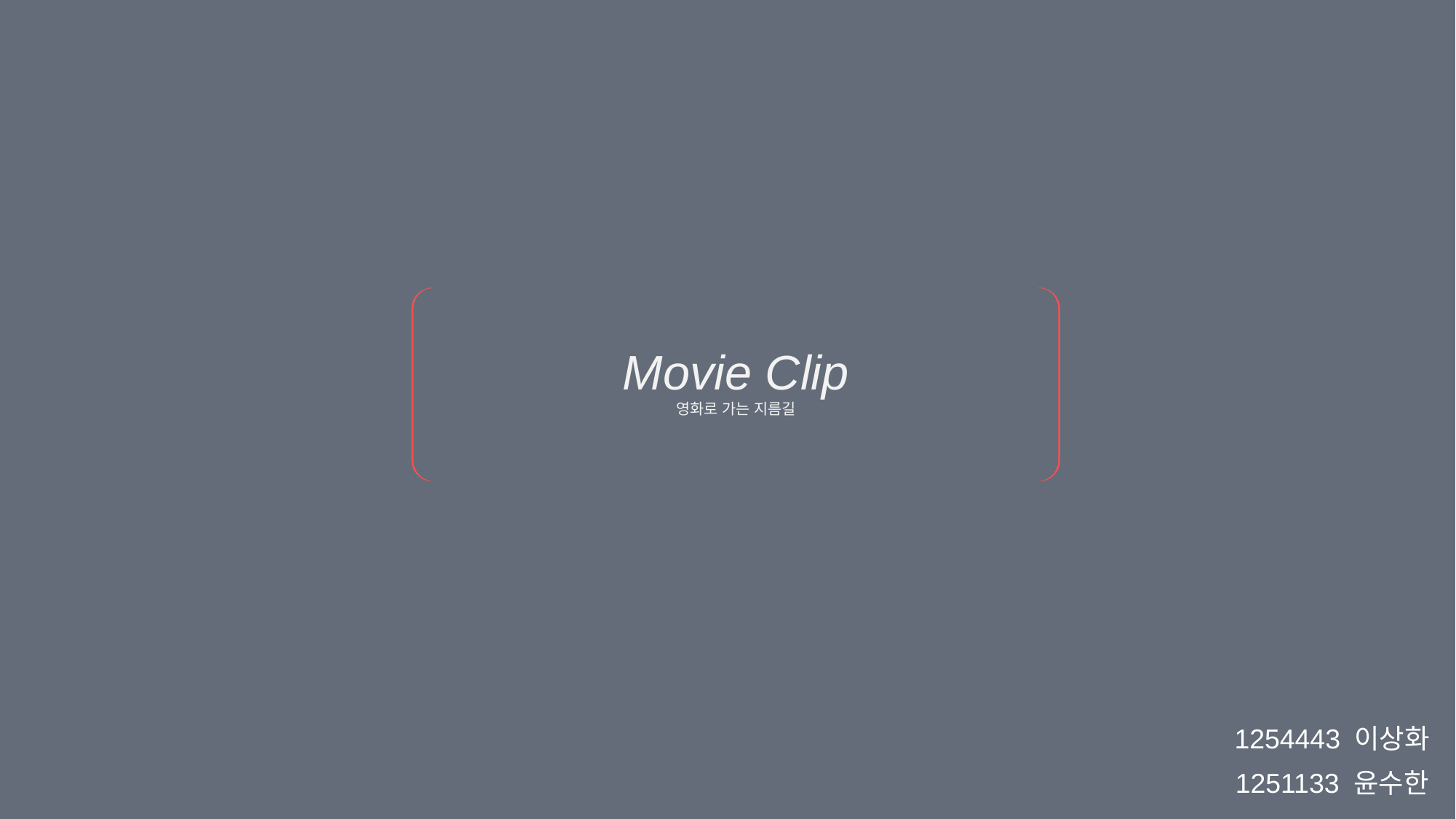

Movie Clip
영화로 가는 지름길
1254443 이상화
1251133 윤수한